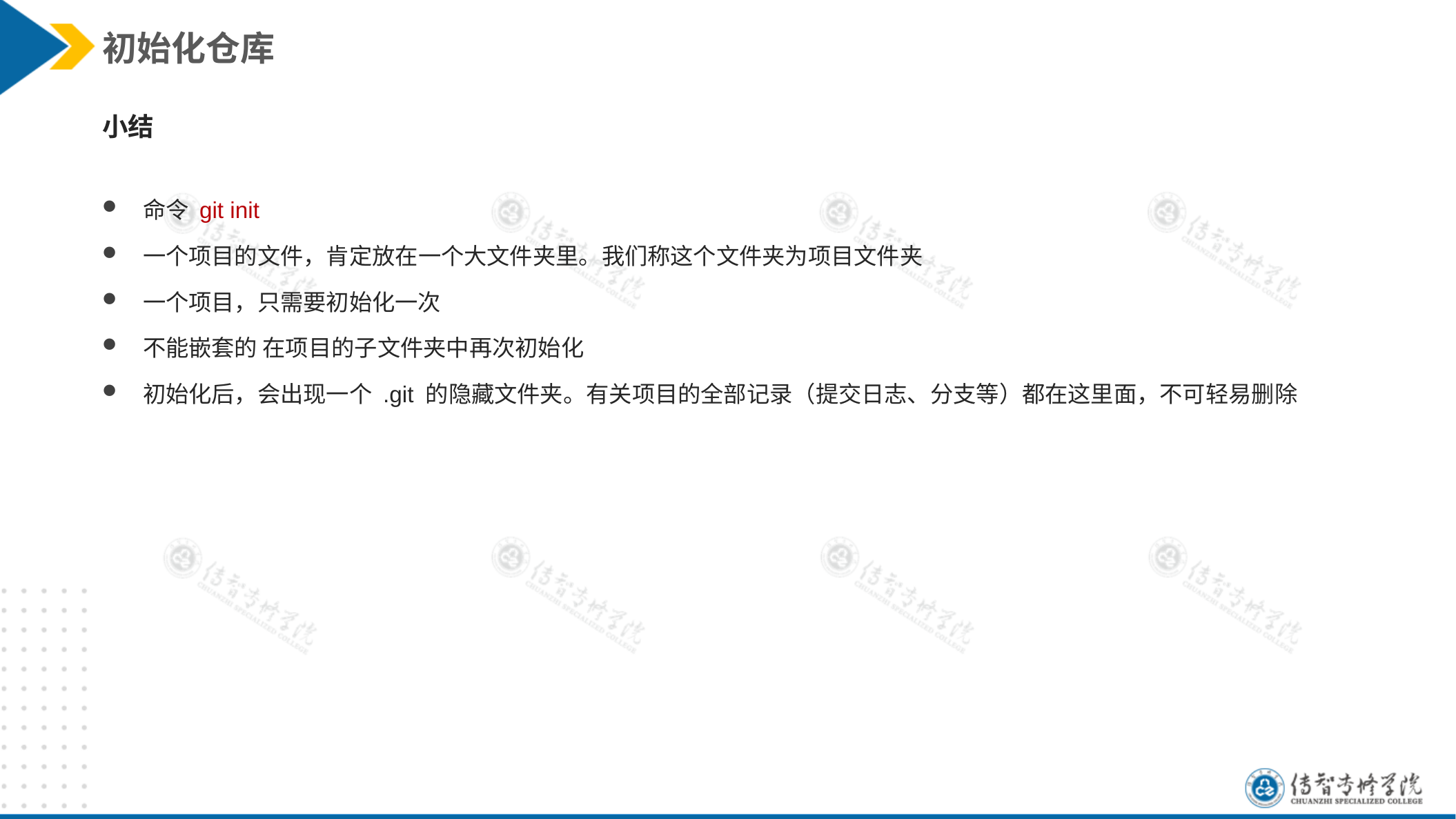

初始化仓库
小结

命令 git init
一个项目的文件，肯定放在一个大文件夹里。我们称这个文件夹为项目文件夹
一个项目，只需要初始化一次
不能嵌套的 在项目的子文件夹中再次初始化
初始化后，会出现一个 .git 的隐藏文件夹。有关项目的全部记录（提交日志、分支等）都在这里面，不可轻易删除